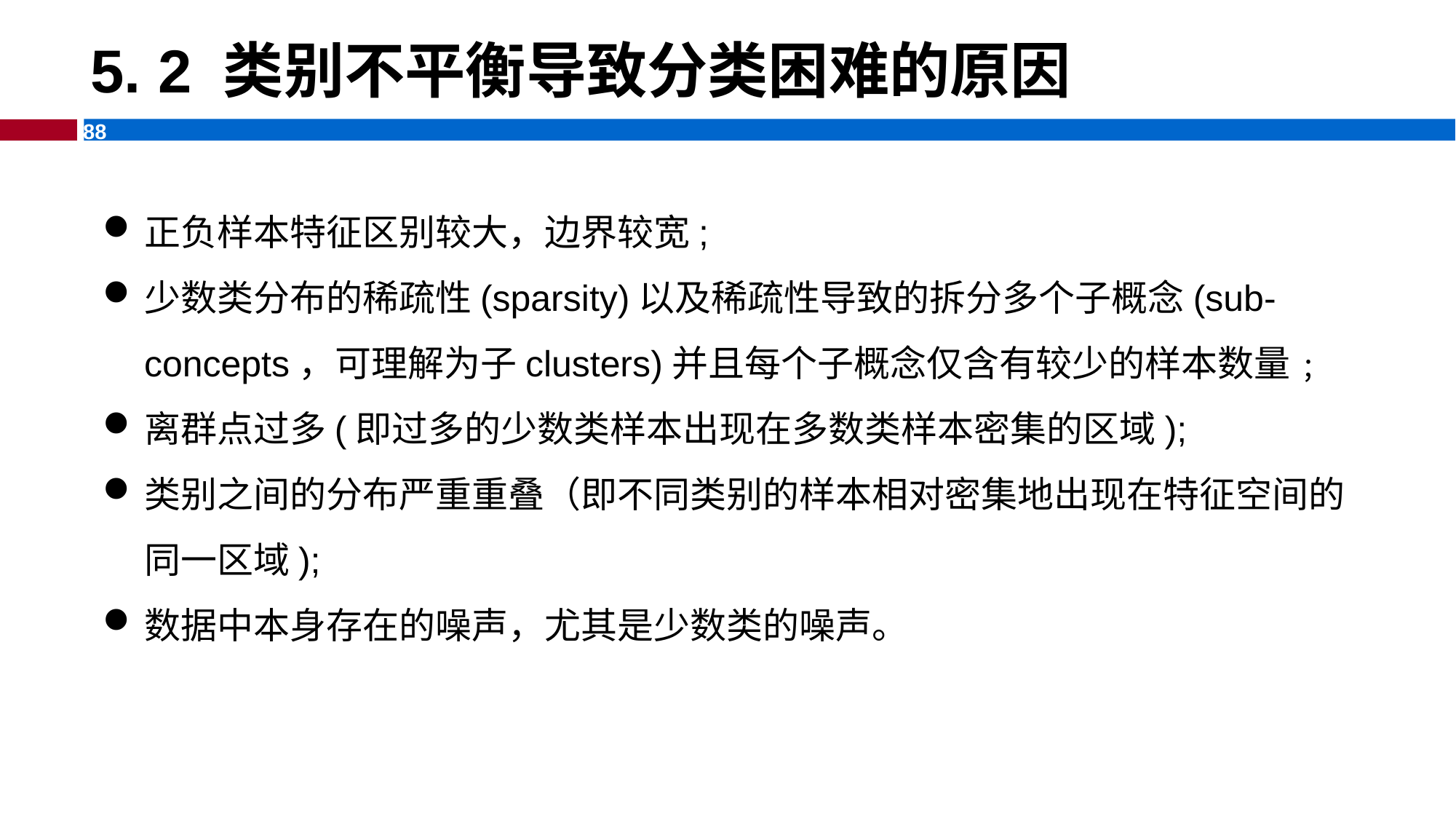

# 5. 2 类别不平衡导致分类困难的原因
正负样本特征区别较大，边界较宽;
少数类分布的稀疏性(sparsity)以及稀疏性导致的拆分多个子概念(sub-concepts，可理解为子clusters)并且每个子概念仅含有较少的样本数量﹔
离群点过多(即过多的少数类样本出现在多数类样本密集的区域);
类别之间的分布严重重叠（即不同类别的样本相对密集地出现在特征空间的同一区域);
数据中本身存在的噪声，尤其是少数类的噪声。